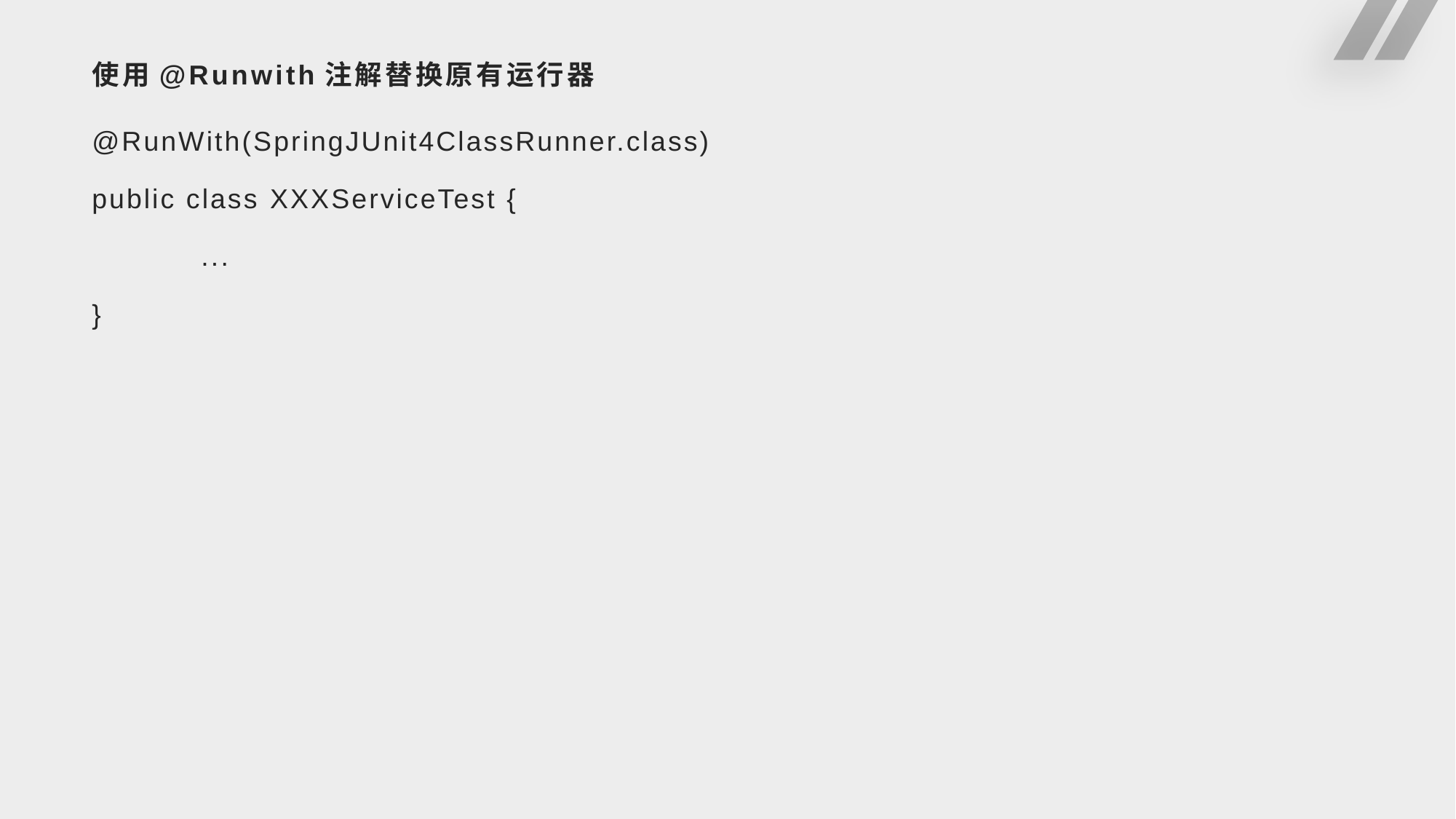

# 使用@Runwith注解替换原有运行器
@RunWith(SpringJUnit4ClassRunner.class)
public class XXXServiceTest {
	...
}